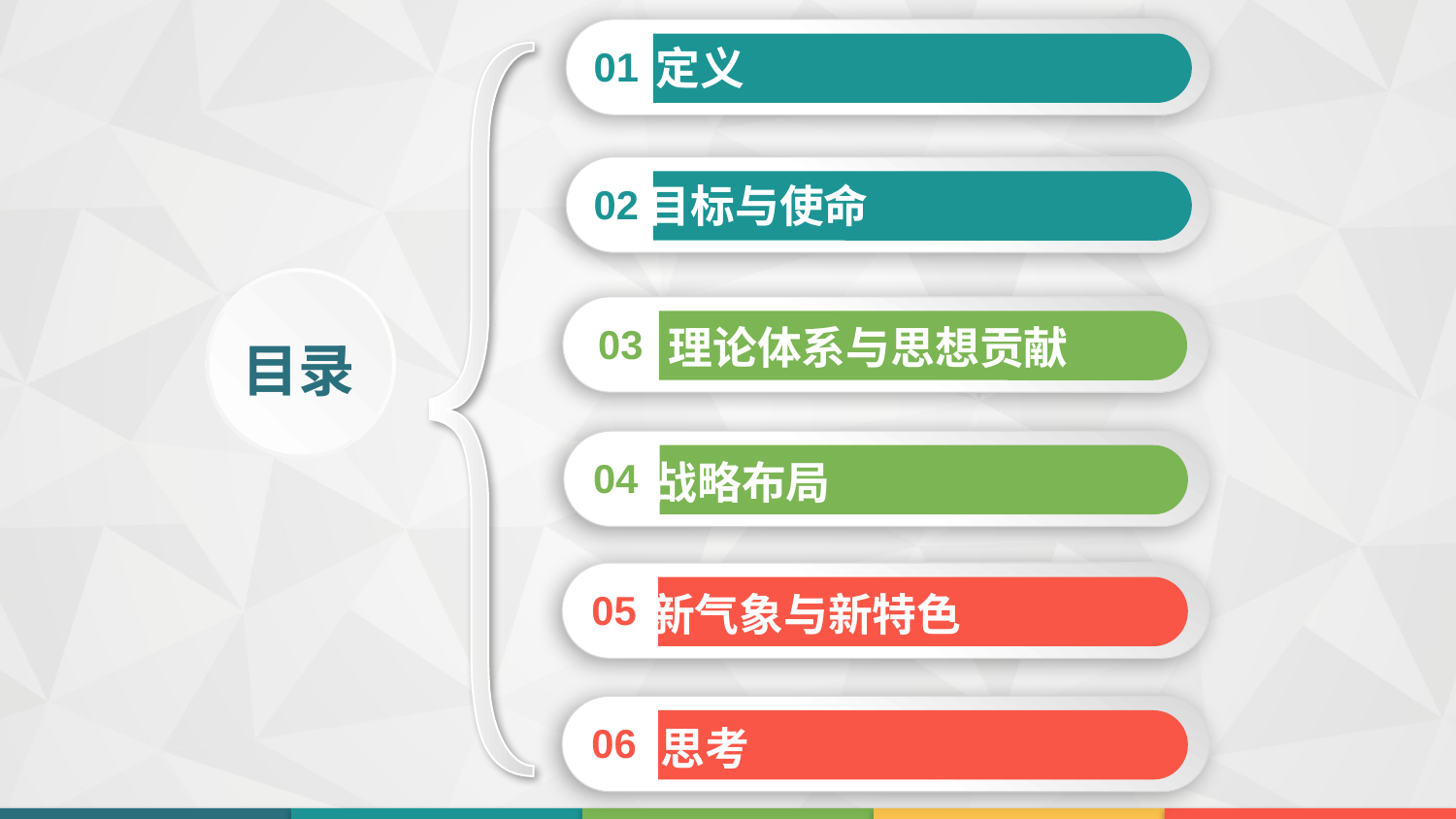

01
定义

02
目标与使命

03
理论体系与思想贡献

目录

04
战略布局

05
新气象与新特色

06
思考